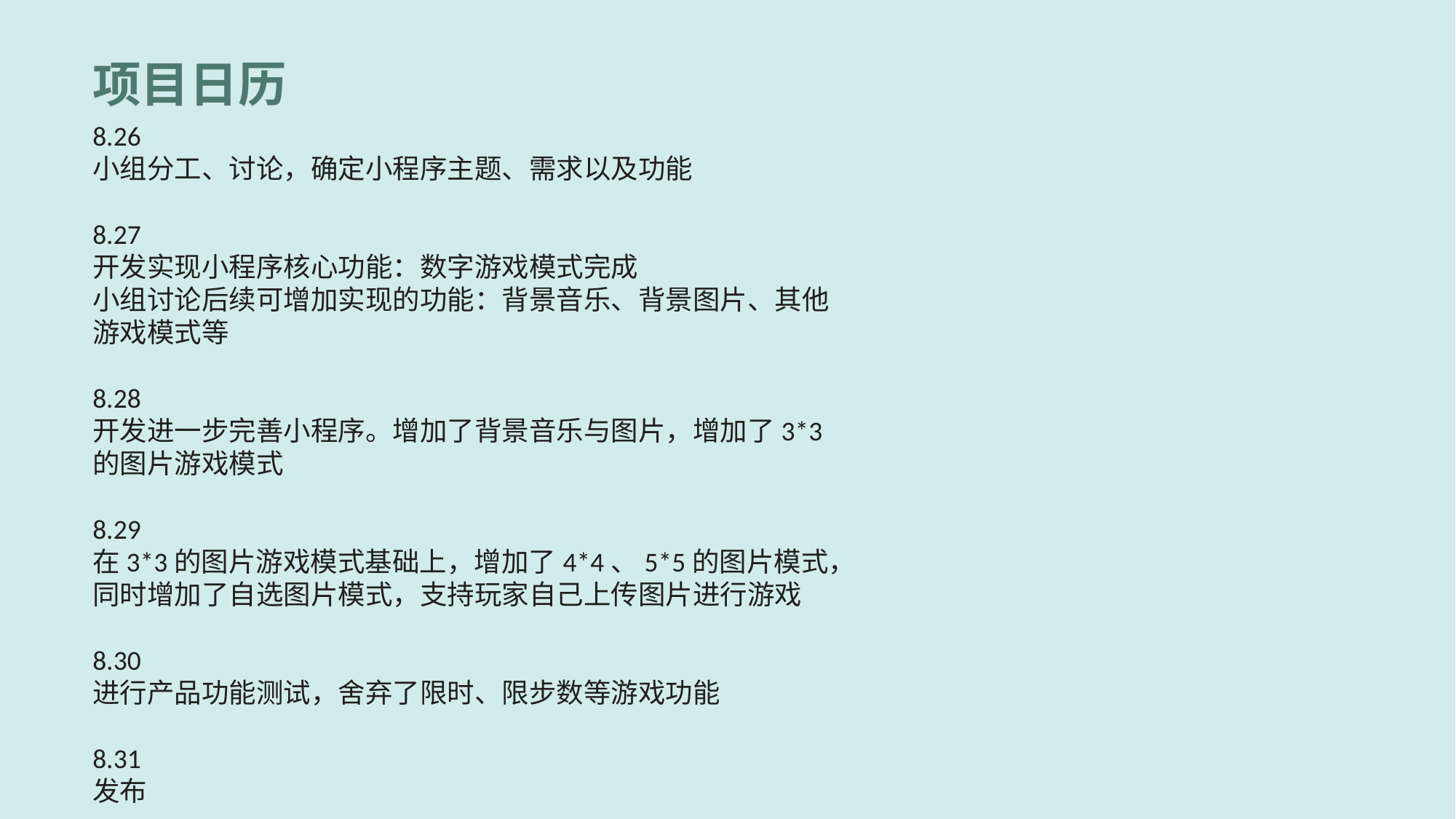

项目日历
8.26
小组分工、讨论，确定小程序主题、需求以及功能

8.27
开发实现小程序核心功能：数字游戏模式完成
小组讨论后续可增加实现的功能：背景音乐、背景图片、其他游戏模式等

8.28
开发进一步完善小程序。增加了背景音乐与图片，增加了3*3的图片游戏模式

8.29
在3*3的图片游戏模式基础上，增加了4*4、5*5的图片模式，同时增加了自选图片模式，支持玩家自己上传图片进行游戏

8.30
进行产品功能测试，舍弃了限时、限步数等游戏功能

8.31
发布